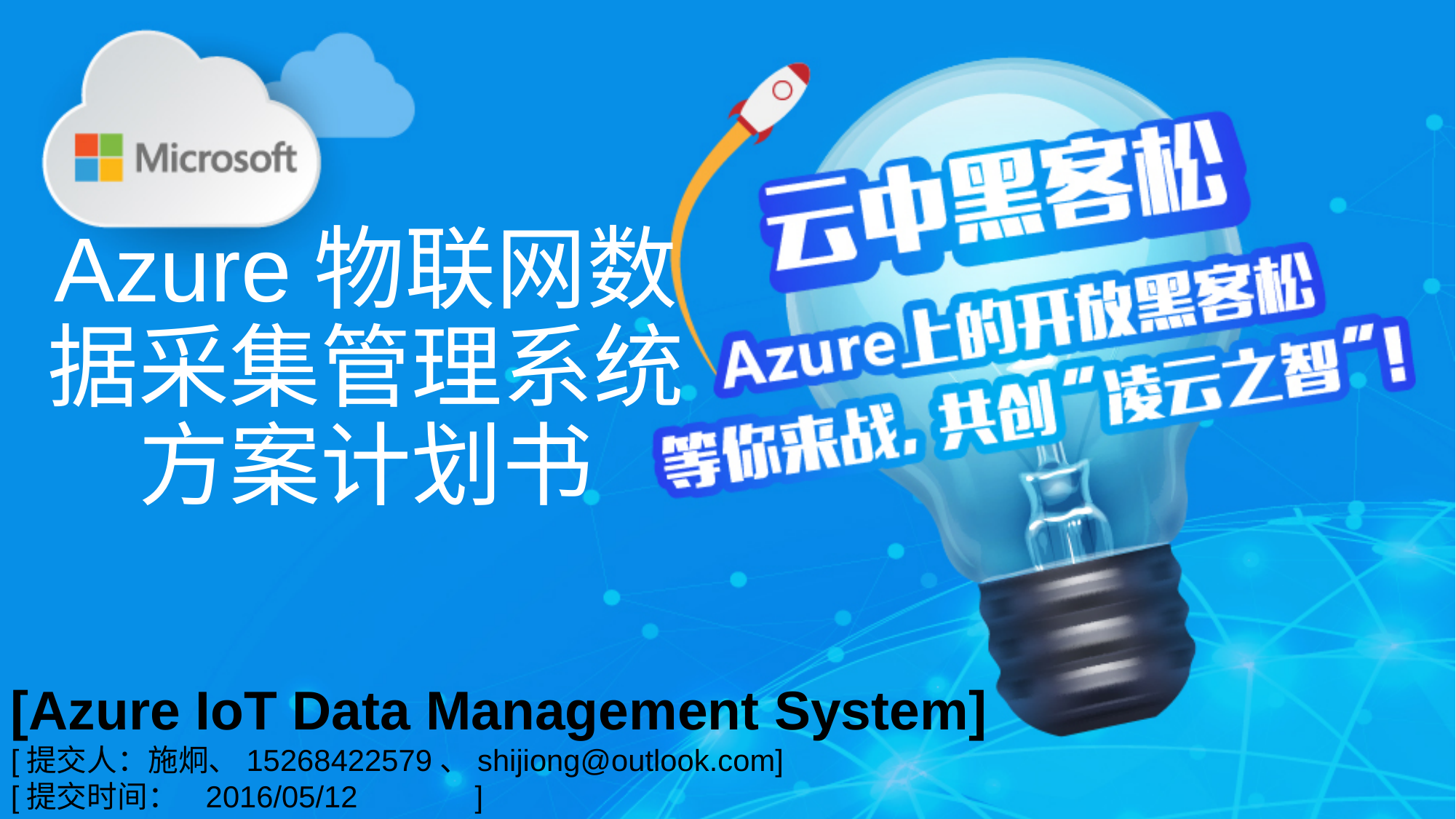

Azure物联网数据采集管理系统
方案计划书
[Azure IoT Data Management System]
[提交人：施炯、15268422579、shijiong@outlook.com]
[提交时间：   2016/05/12              ]